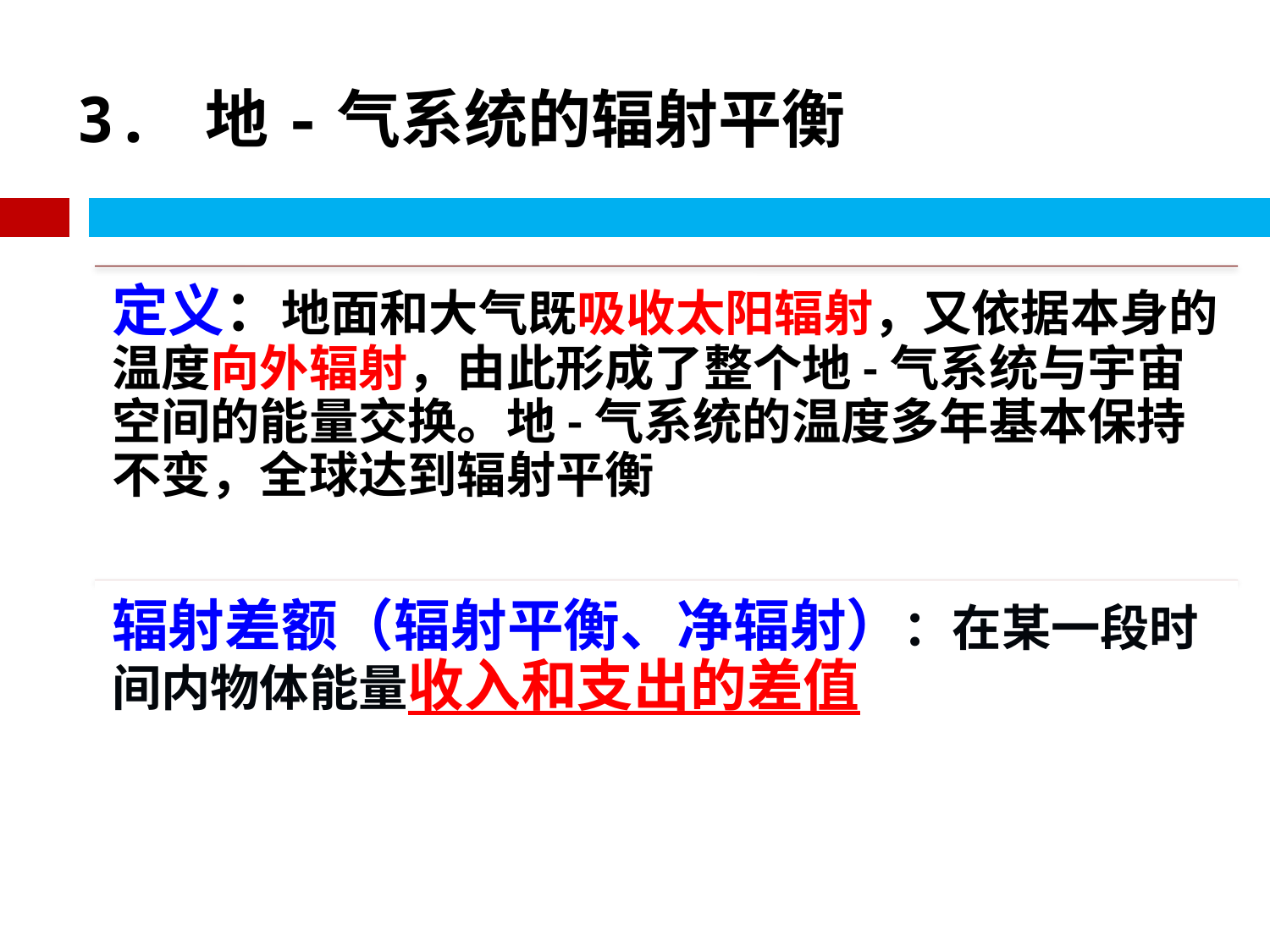

# 3. 地-气系统的辐射平衡
定义：地面和大气既吸收太阳辐射，又依据本身的温度向外辐射，由此形成了整个地-气系统与宇宙空间的能量交换。地-气系统的温度多年基本保持不变，全球达到辐射平衡
辐射差额（辐射平衡、净辐射）：在某一段时间内物体能量收入和支出的差值